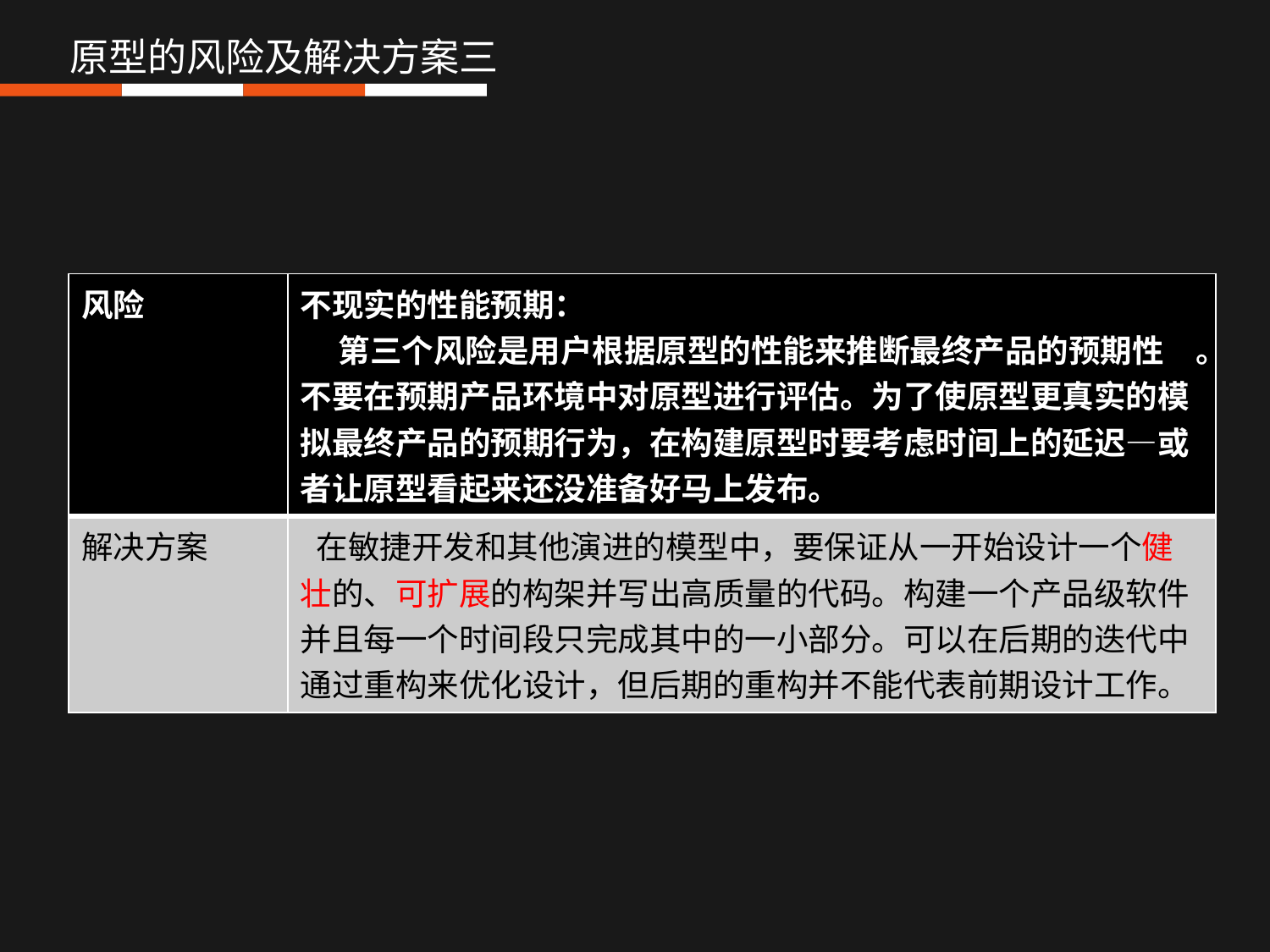

原型的风险及解决方案三

| 风险 | 不现实的性能预期： 第三个风险是用户根据原型的性能来推断最终产品的预期性能。不要在预期产品环境中对原型进行评估。为了使原型更真实的模拟最终产品的预期行为，在构建原型时要考虑时间上的延迟—或者让原型看起来还没准备好马上发布。 |
| --- | --- |
| 解决方案 | 在敏捷开发和其他演进的模型中，要保证从一开始设计一个健壮的、可扩展的构架并写出高质量的代码。构建一个产品级软件并且每一个时间段只完成其中的一小部分。可以在后期的迭代中通过重构来优化设计，但后期的重构并不能代表前期设计工作。 |